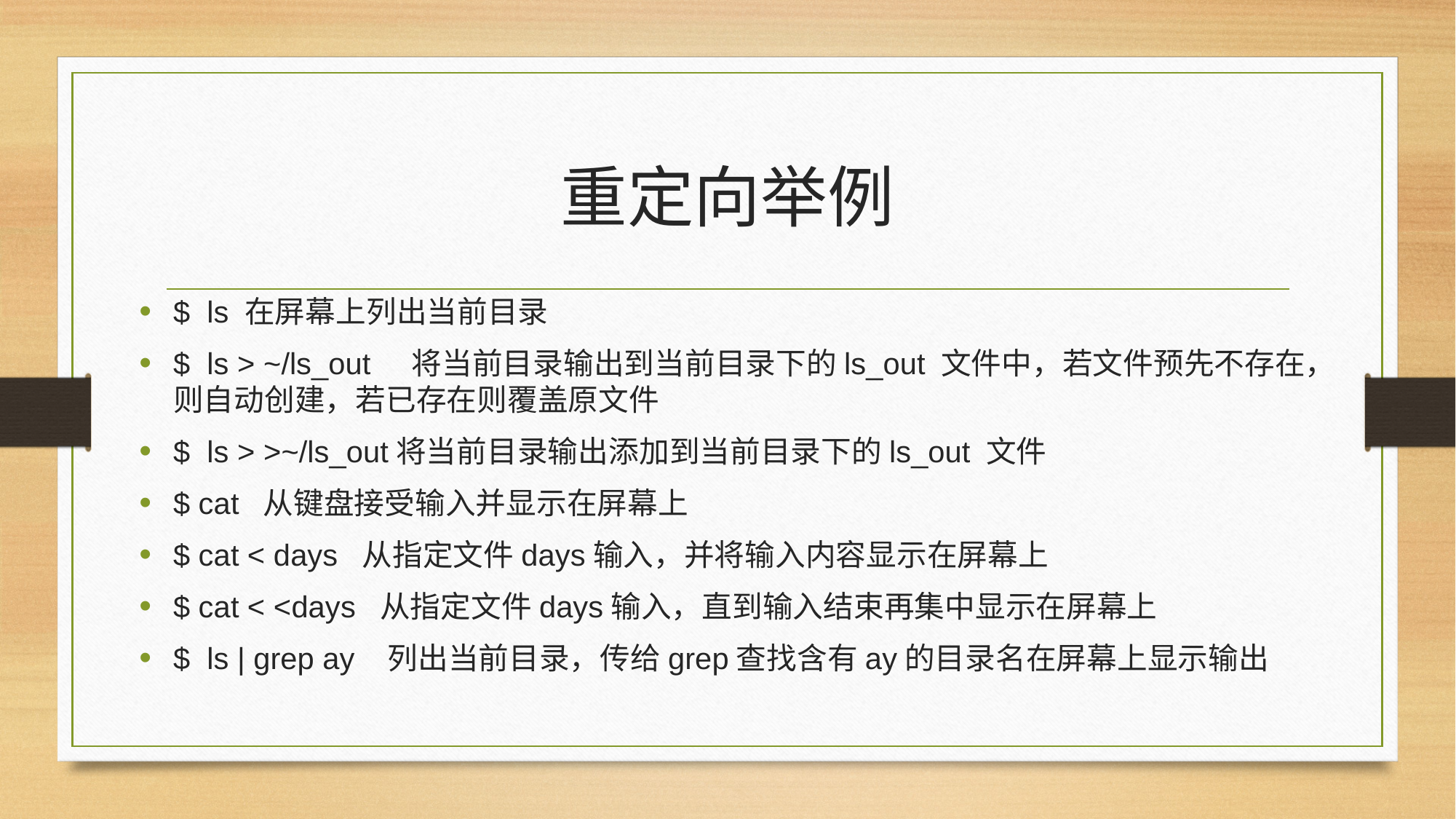

# 重定向举例
$  ls 在屏幕上列出当前目录
$  ls > ~/ls_out    将当前目录输出到当前目录下的ls_out 文件中，若文件预先不存在，则自动创建，若已存在则覆盖原文件
$  ls > >~/ls_out将当前目录输出添加到当前目录下的ls_out 文件
$ cat  从键盘接受输入并显示在屏幕上
$ cat < days  从指定文件days输入，并将输入内容显示在屏幕上
$ cat < <days  从指定文件days输入，直到输入结束再集中显示在屏幕上
$  ls | grep ay   列出当前目录，传给grep查找含有ay的目录名在屏幕上显示输出